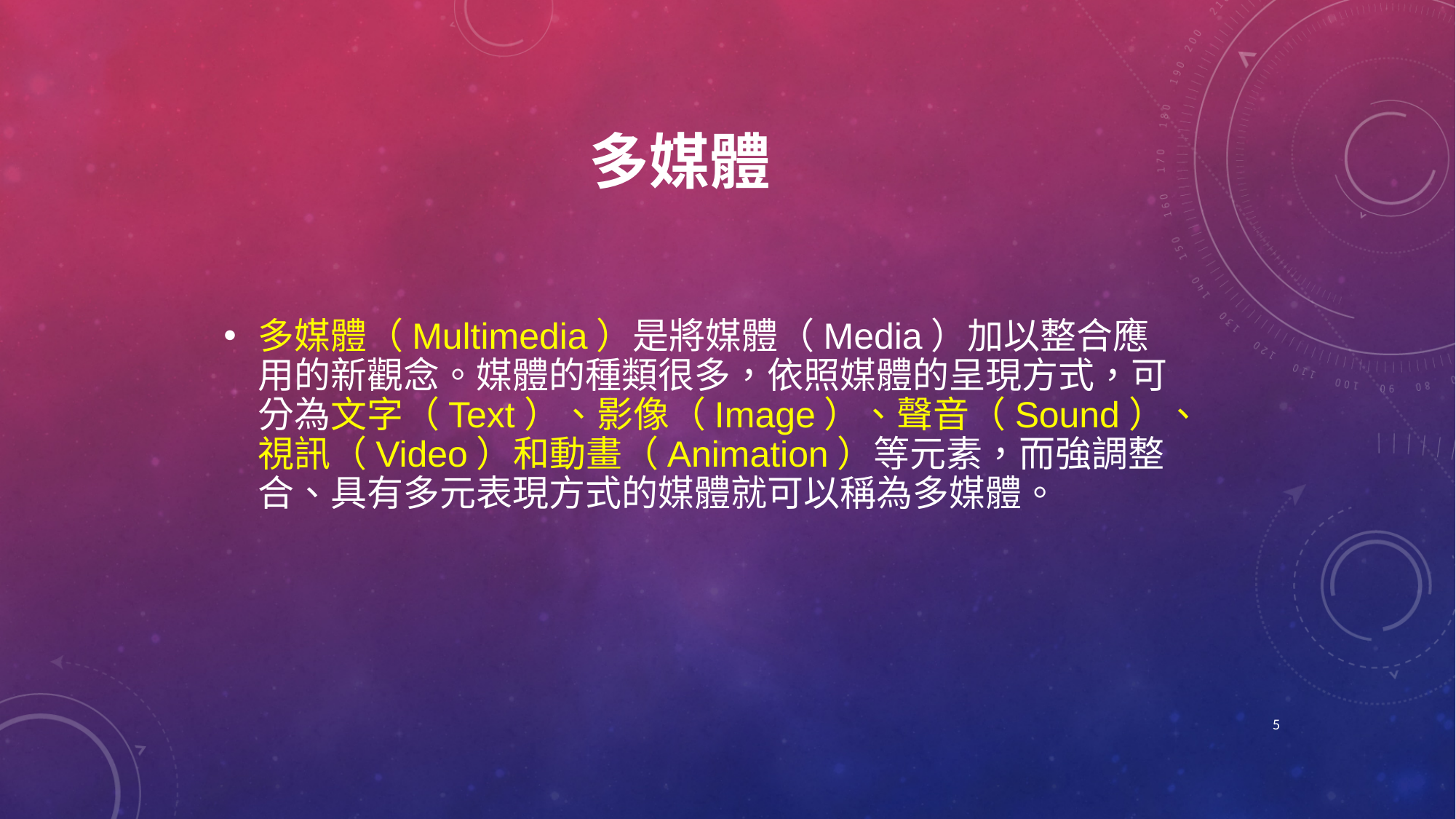

# 多媒體
多媒體（Multimedia）是將媒體（Media）加以整合應用的新觀念。媒體的種類很多，依照媒體的呈現方式，可分為文字（Text）、影像（Image）、聲音（Sound）、視訊（Video）和動畫（Animation）等元素，而強調整合、具有多元表現方式的媒體就可以稱為多媒體。

5